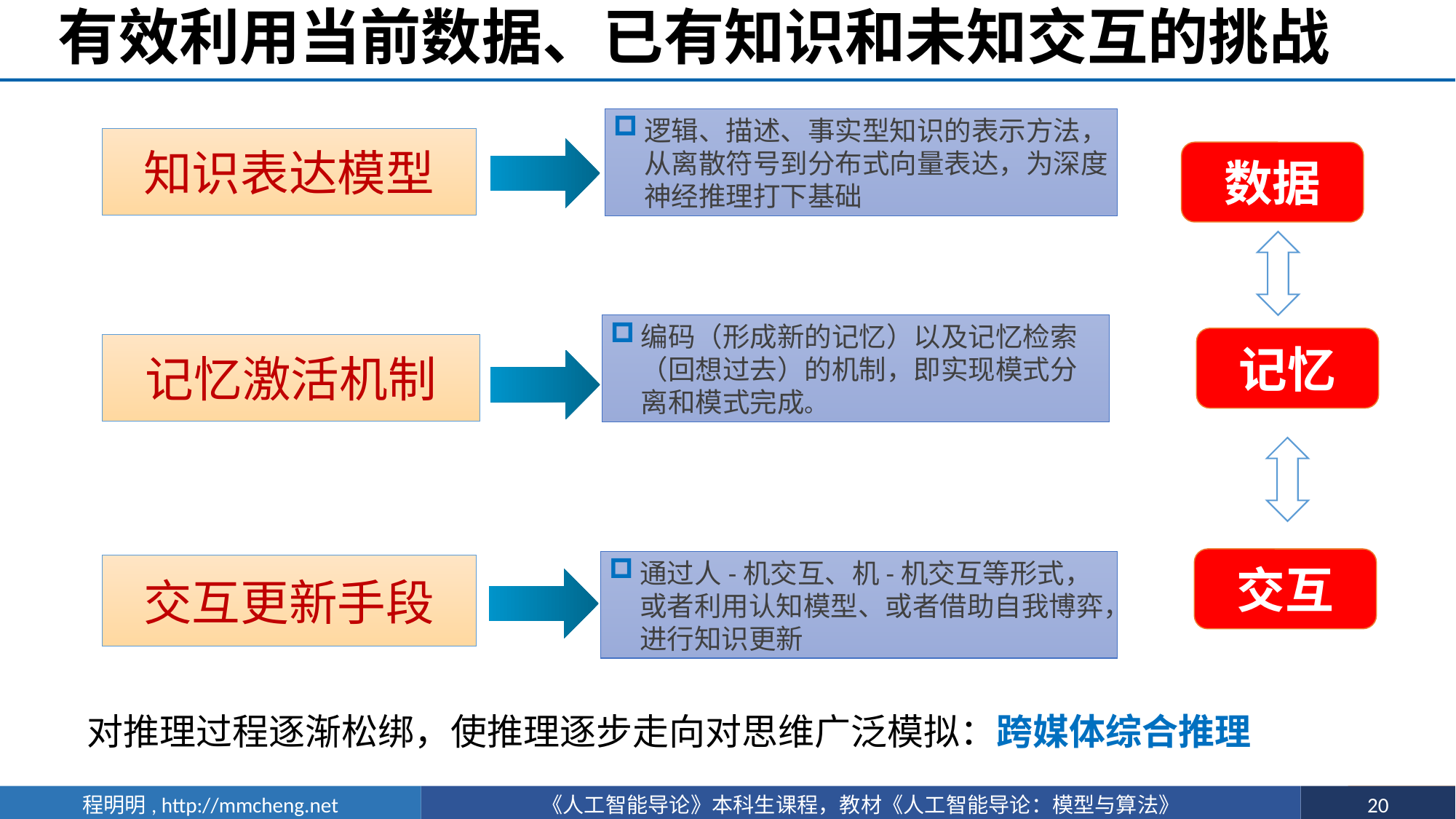

# 有效利用当前数据、已有知识和未知交互的挑战
逻辑、描述、事实型知识的表示方法，从离散符号到分布式向量表达，为深度神经推理打下基础
知识表达模型

数据

编码（形成新的记忆）以及记忆检索（回想过去）的机制，即实现模式分离和模式完成。
记忆
记忆激活机制

交互
通过人-机交互、机-机交互等形式，或者利用认知模型、或者借助自我博弈，进行知识更新
交互更新手段

对推理过程逐渐松绑，使推理逐步走向对思维广泛模拟：跨媒体综合推理